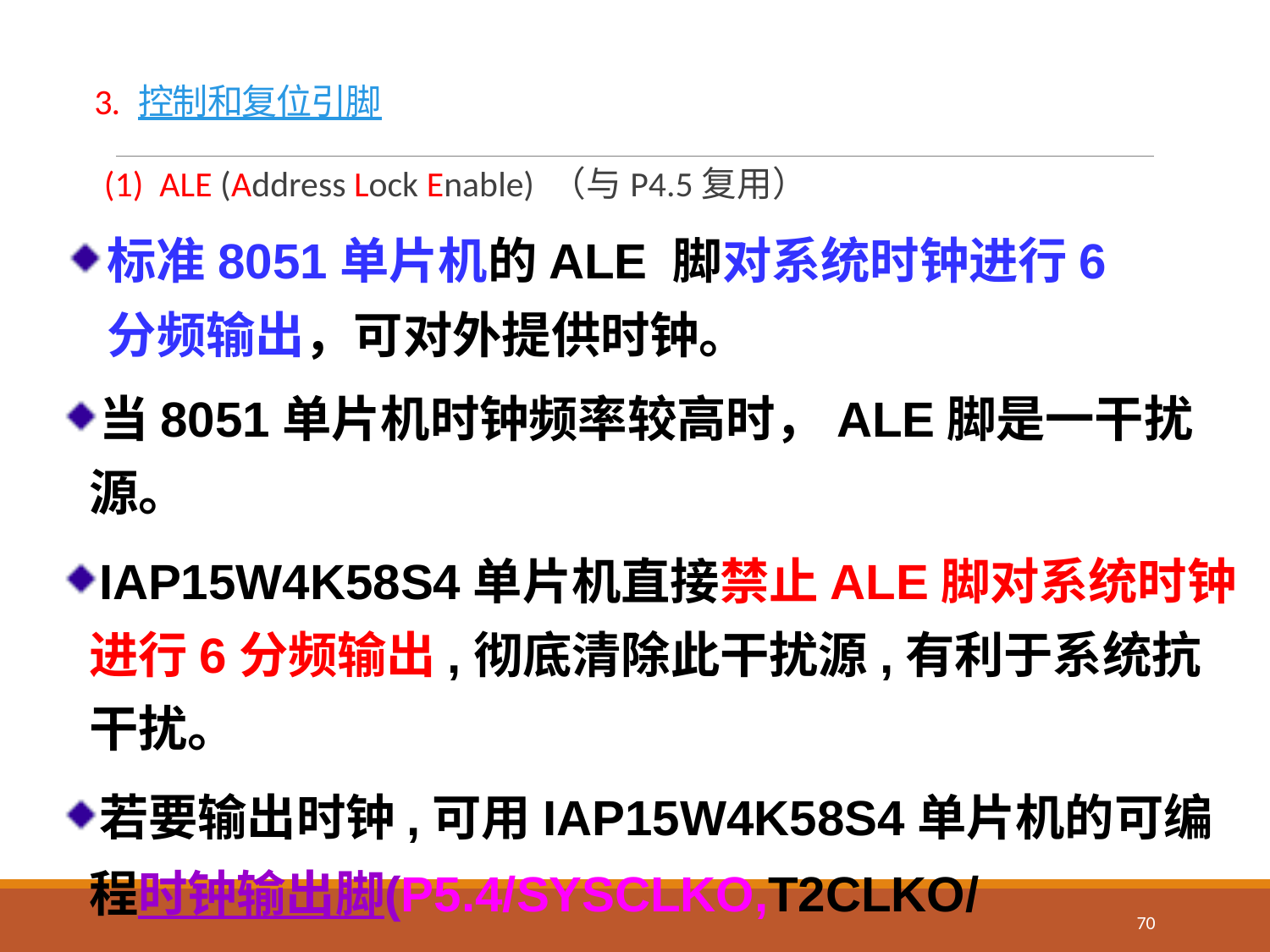

# 3.  控制和复位引脚
(1)  ALE (Address Lock Enable) （与P4.5复用）
标准8051单片机的ALE 脚对系统时钟进行6分频输出，可对外提供时钟。

当8051单片机时钟频率较高时，ALE脚是一干扰源。
IAP15W4K58S4单片机直接禁止ALE脚对系统时钟进行6分频输出,彻底清除此干扰源,有利于系统抗干扰。
若要输出时钟,可用IAP15W4K58S4单片机的可编程时钟输出脚(P5.4/SYSCLKO,T2CLKO/P3.0,T1CLKO/P3.4和T0CLKO/P3.5等)对外输出时钟。
70